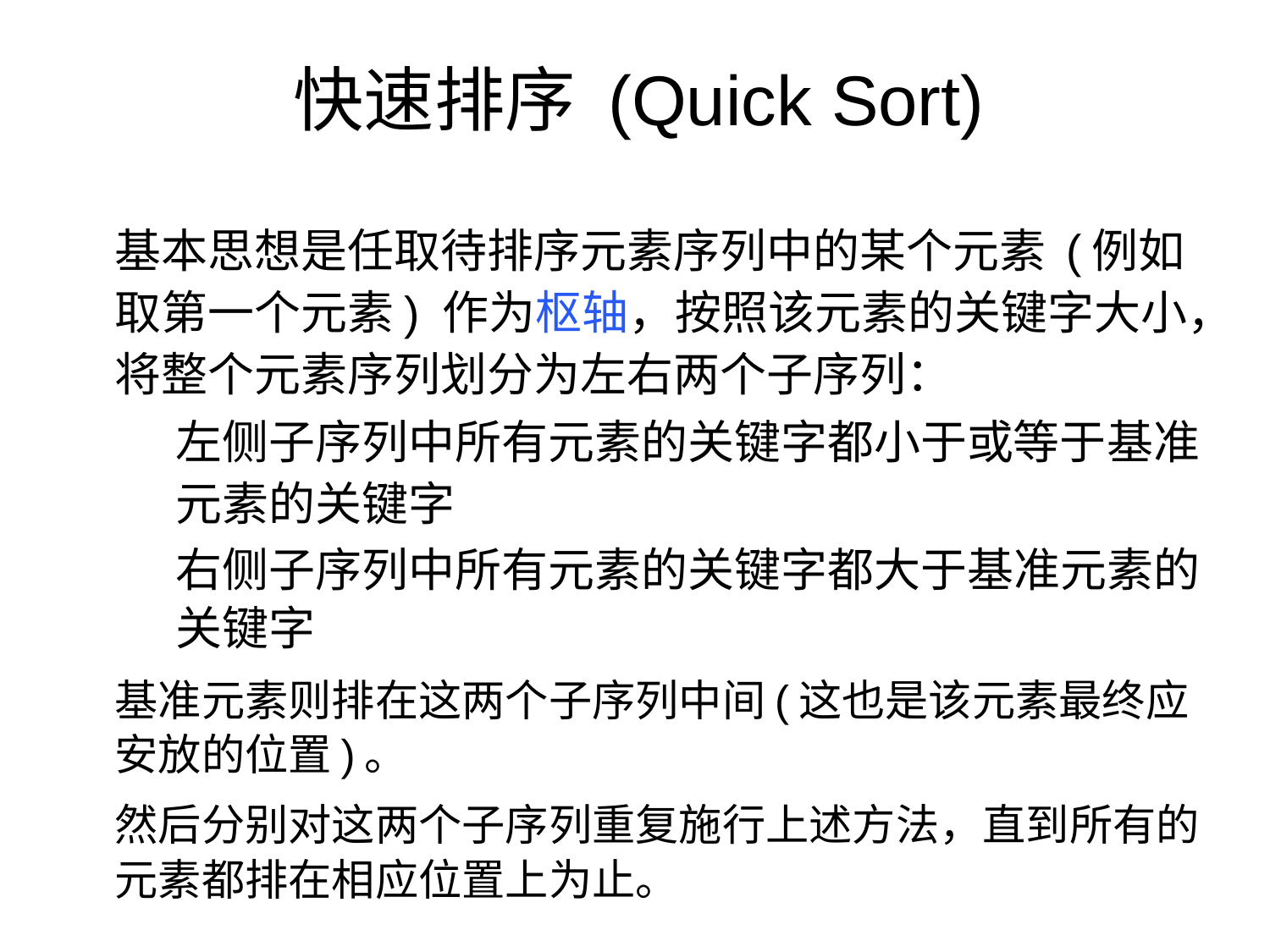

快速排序 (Quick Sort)
基本思想是任取待排序元素序列中的某个元素 (例如取第一个元素) 作为枢轴，按照该元素的关键字大小，将整个元素序列划分为左右两个子序列：
左侧子序列中所有元素的关键字都小于或等于基准元素的关键字
右侧子序列中所有元素的关键字都大于基准元素的关键字
基准元素则排在这两个子序列中间(这也是该元素最终应安放的位置)。
然后分别对这两个子序列重复施行上述方法，直到所有的元素都排在相应位置上为止。